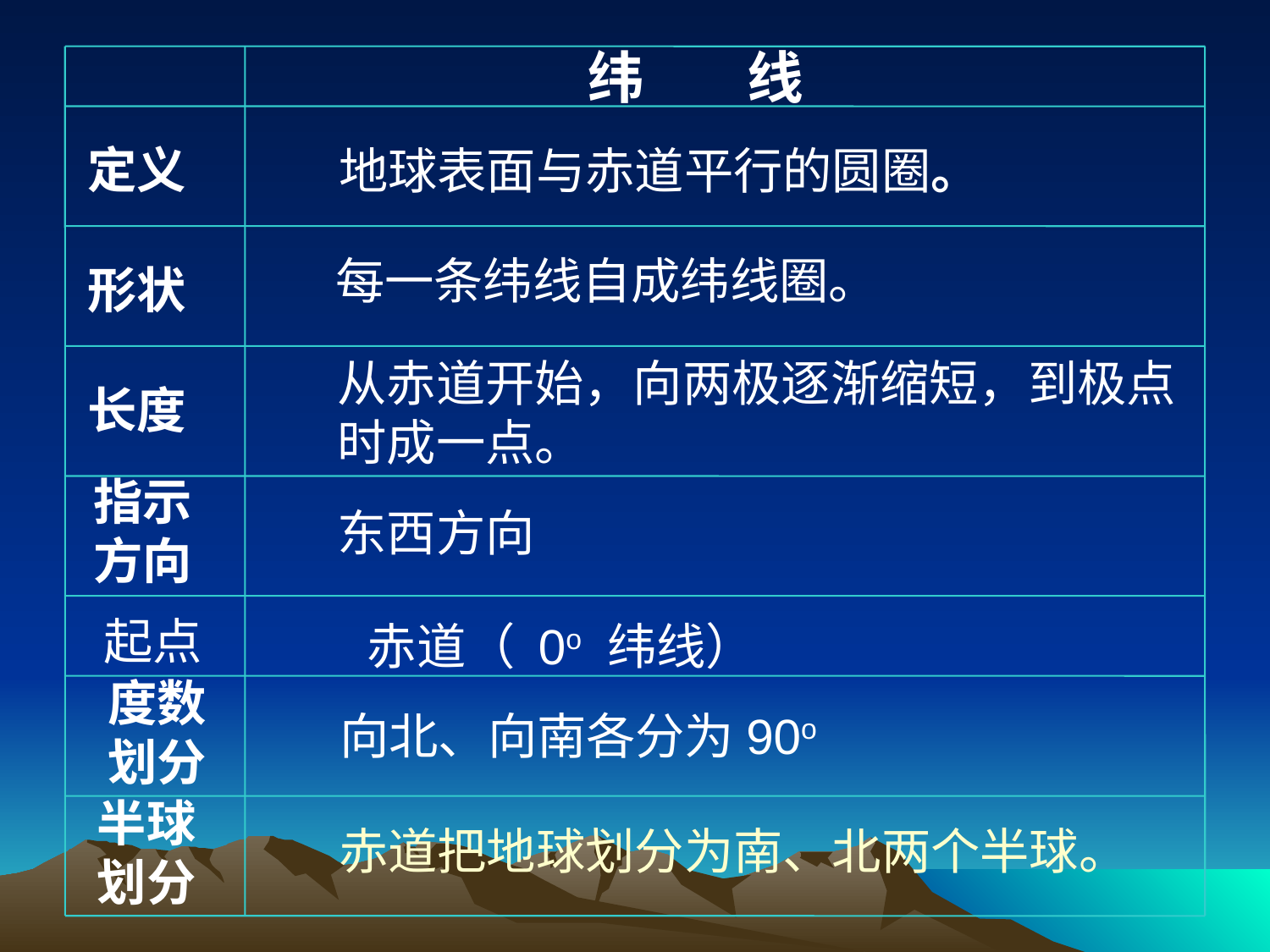

纬        线

定义
地球表面与赤道平行的圆圈。

每一条纬线自成纬线圈。
形状

从赤道开始，向两极逐渐缩短，到极点
时成一点。
长度
指示
方向

东西方向

起点
赤道（ 0o 纬线）
度数
划分

向北、向南各分为90o
半球
划分

赤道把地球划分为南、北两个半球。